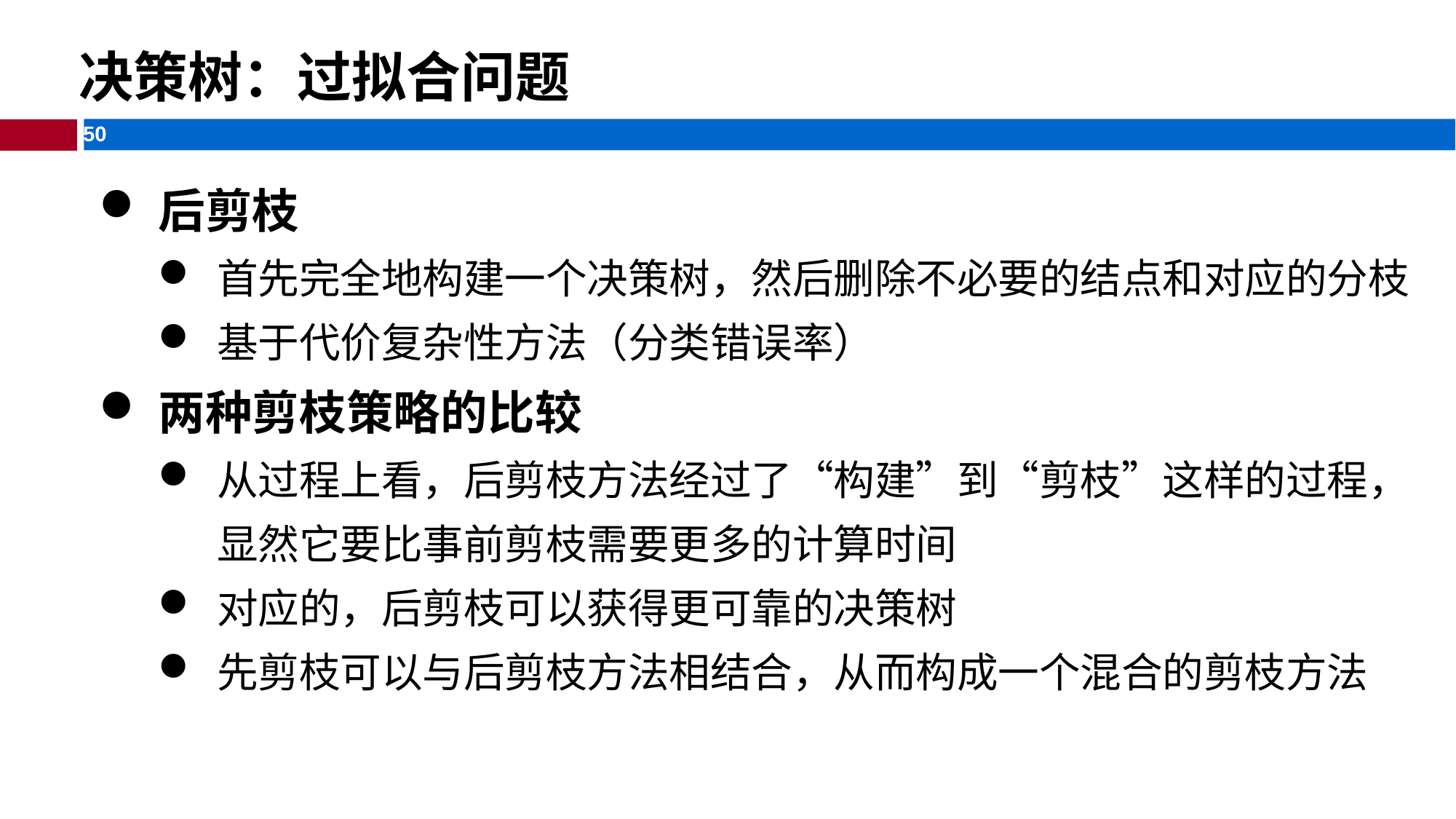

决策树：过拟合问题
后剪枝
首先完全地构建一个决策树，然后删除不必要的结点和对应的分枝
基于代价复杂性方法（分类错误率）
两种剪枝策略的比较
从过程上看，后剪枝方法经过了“构建”到“剪枝”这样的过程，显然它要比事前剪枝需要更多的计算时间
对应的，后剪枝可以获得更可靠的决策树
先剪枝可以与后剪枝方法相结合，从而构成一个混合的剪枝方法